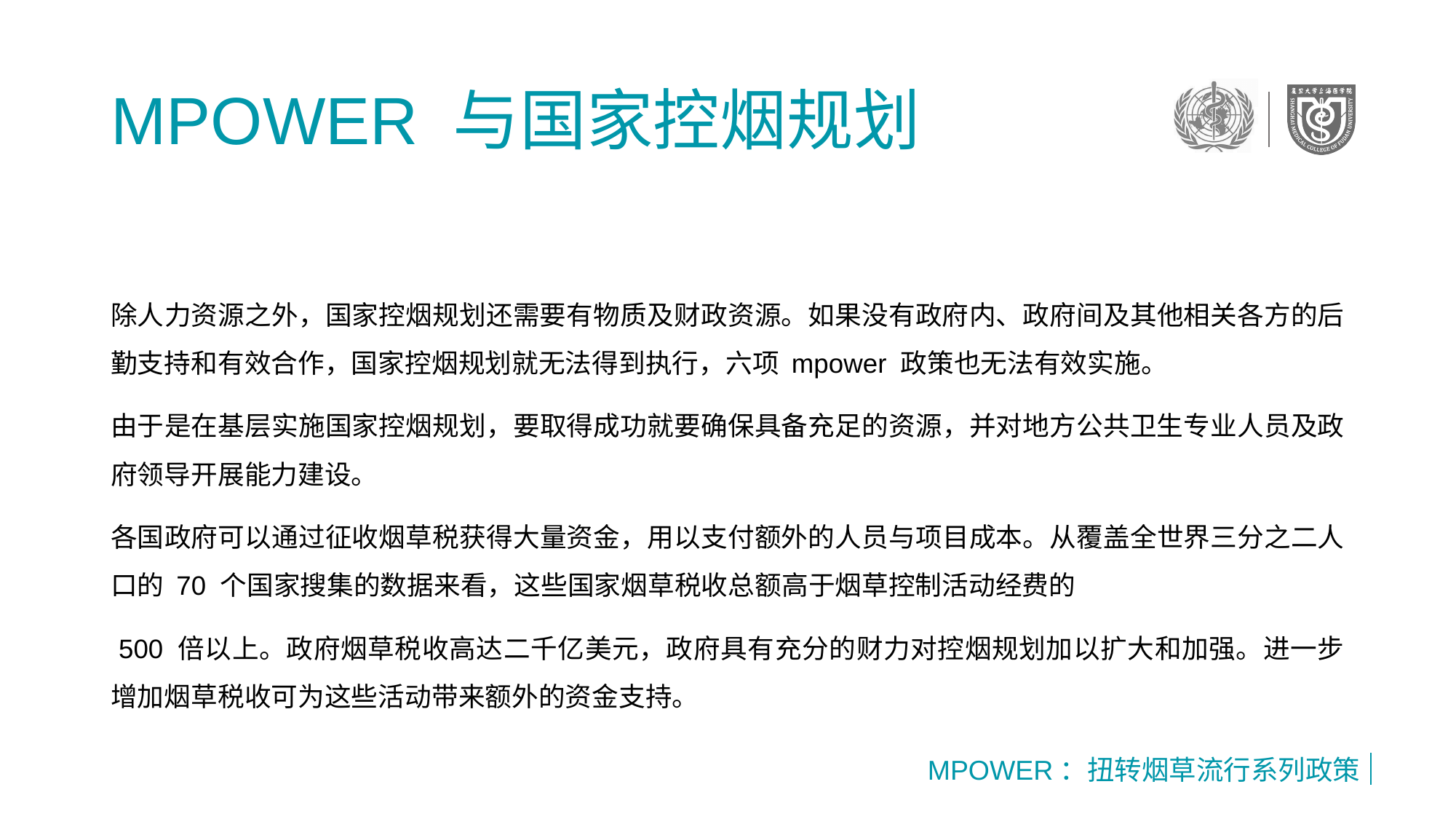

# MPOWER 与国家控烟规划

除人力资源之外，国家控烟规划还需要有物质及财政资源。如果没有政府内、政府间及其他相关各方的后勤支持和有效合作，国家控烟规划就无法得到执行，六项 mpower 政策也无法有效实施。
由于是在基层实施国家控烟规划，要取得成功就要确保具备充足的资源，并对地方公共卫生专业人员及政府领导开展能力建设。
各国政府可以通过征收烟草税获得大量资金，用以支付额外的人员与项目成本。从覆盖全世界三分之二人口的 70 个国家搜集的数据来看，这些国家烟草税收总额高于烟草控制活动经费的
 500 倍以上。政府烟草税收高达二千亿美元，政府具有充分的财力对控烟规划加以扩大和加强。进一步增加烟草税收可为这些活动带来额外的资金支持。